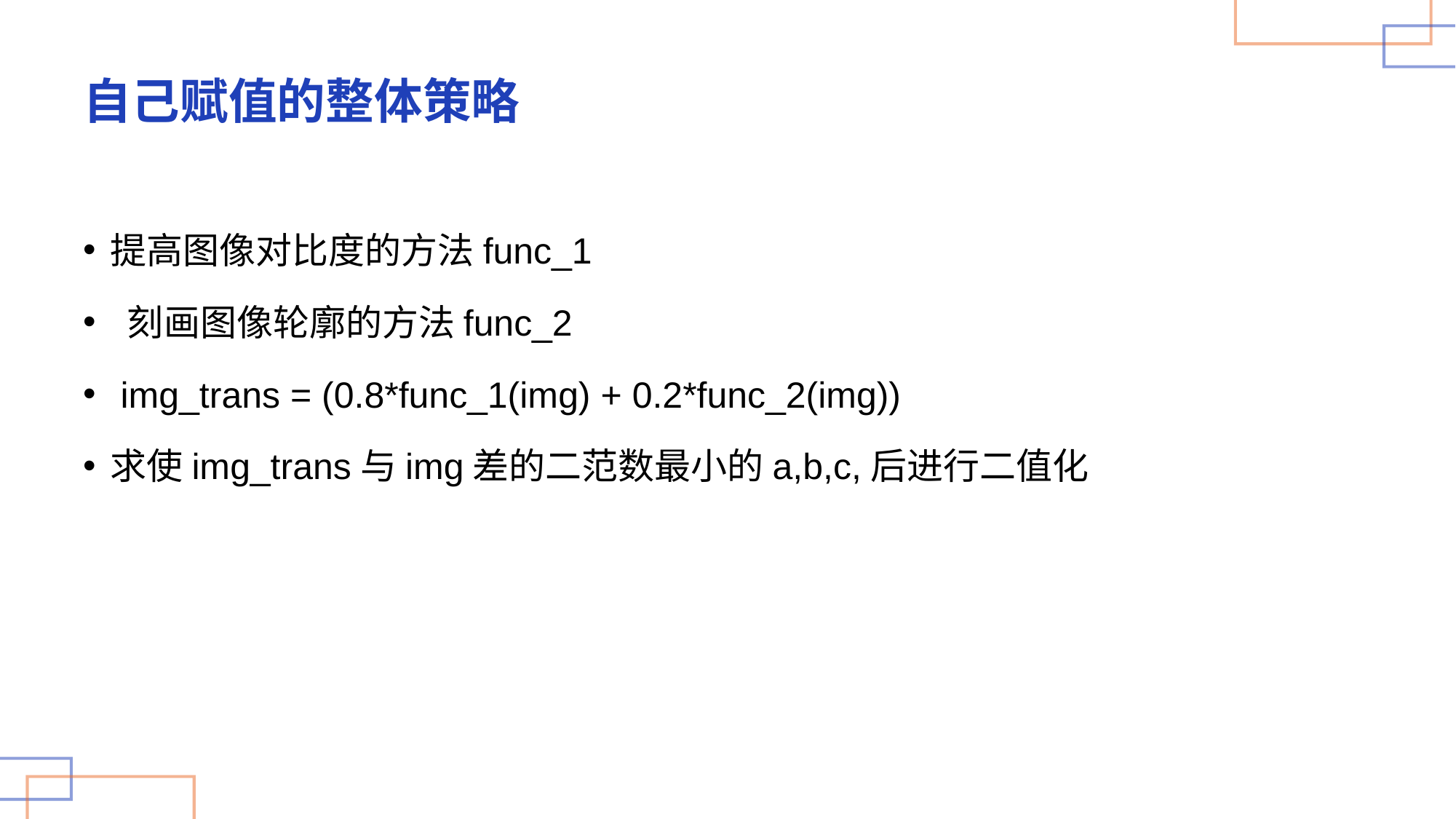

# 自己赋值的整体策略

提高图像对比度的方法func_1
 刻画图像轮廓的方法func_2
 img_trans = (0.8*func_1(img) + 0.2*func_2(img))
求使img_trans与img差的二范数最小的a,b,c,后进行二值化